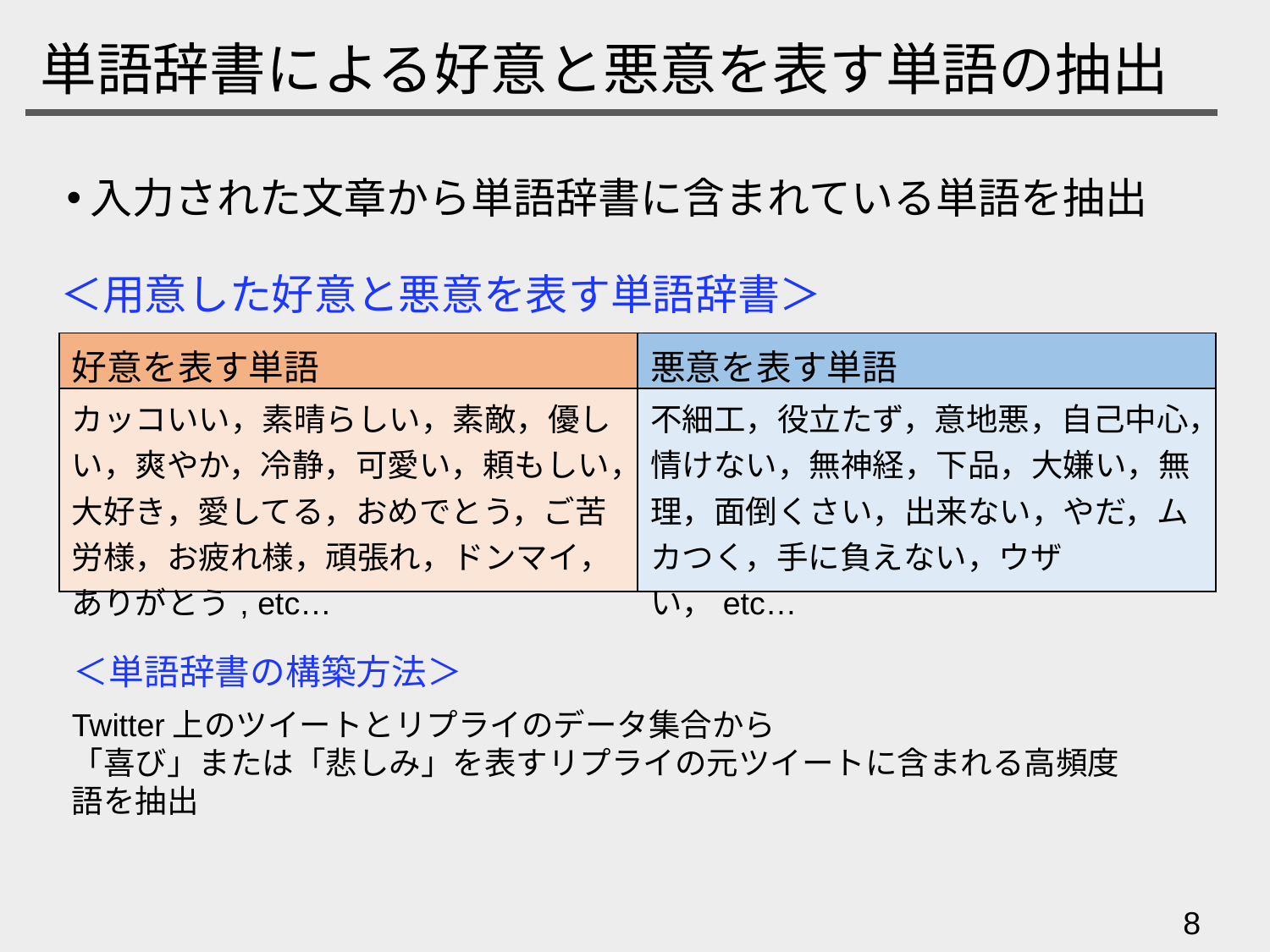

# 単語辞書による好意と悪意を表す単語の抽出
入力された文章から単語辞書に含まれている単語を抽出

＜用意した好意と悪意を表す単語辞書＞
| 好意を表す単語 | 悪意を表す単語 |
| --- | --- |
| カッコいい，素晴らしい，素敵，優しい，爽やか，冷静，可愛い，頼もしい，大好き，愛してる，おめでとう，ご苦労様，お疲れ様，頑張れ，ドンマイ，ありがとう, etc… | 不細工，役立たず，意地悪，自己中心，情けない，無神経，下品，大嫌い，無理，面倒くさい，出来ない，やだ，ムカつく，手に負えない，ウザい，etc… |
＜単語辞書の構築方法＞
Twitter上のツイートとリプライのデータ集合から
「喜び」または「悲しみ」を表すリプライの元ツイートに含まれる高頻度語を抽出
8